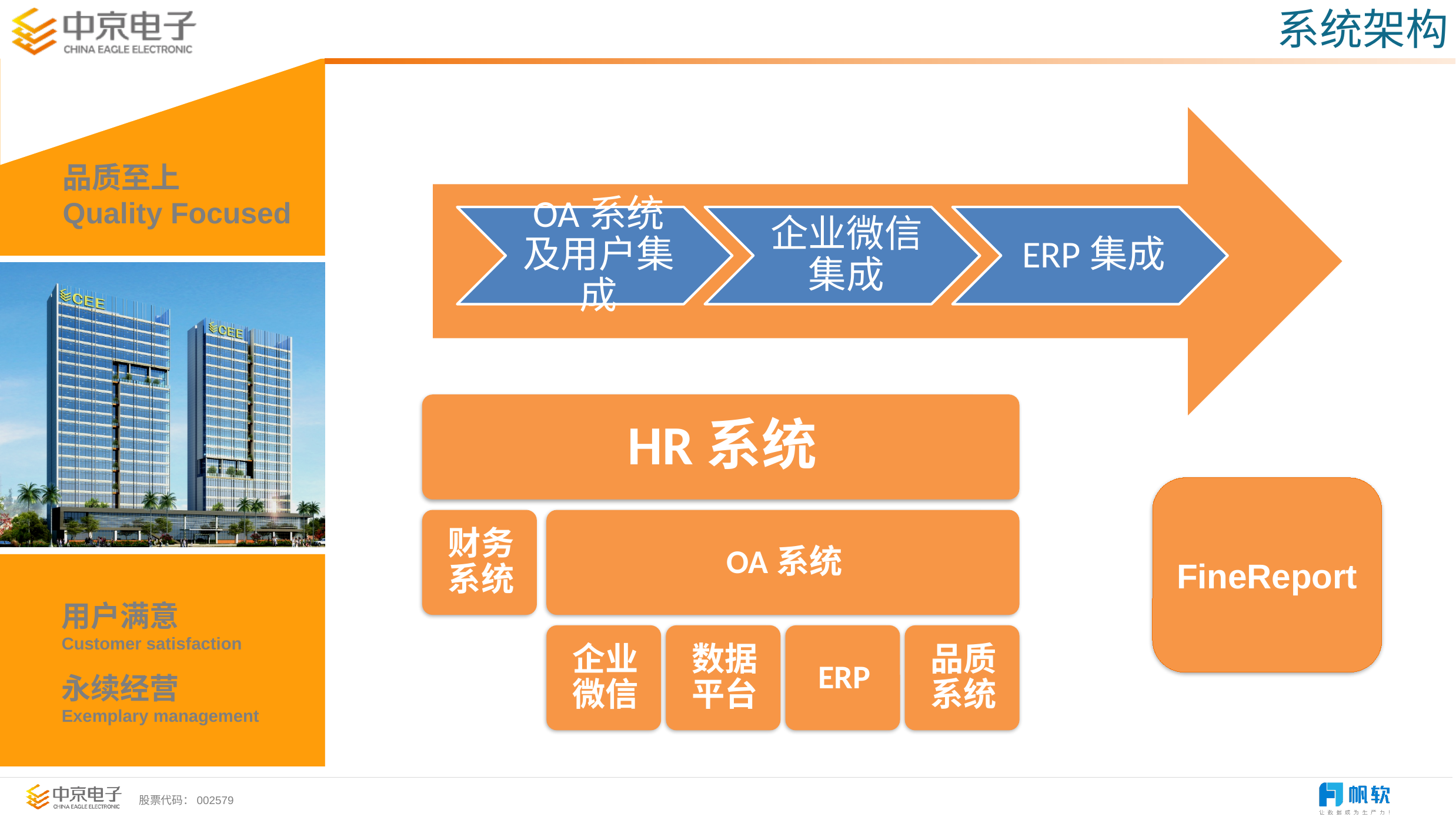

系统架构

OA系统及用户集成
企业微信集成
ERP集成
HR系统
财务系统
OA系统
企业微信
数据平台
ERP
品质系统
FineReport